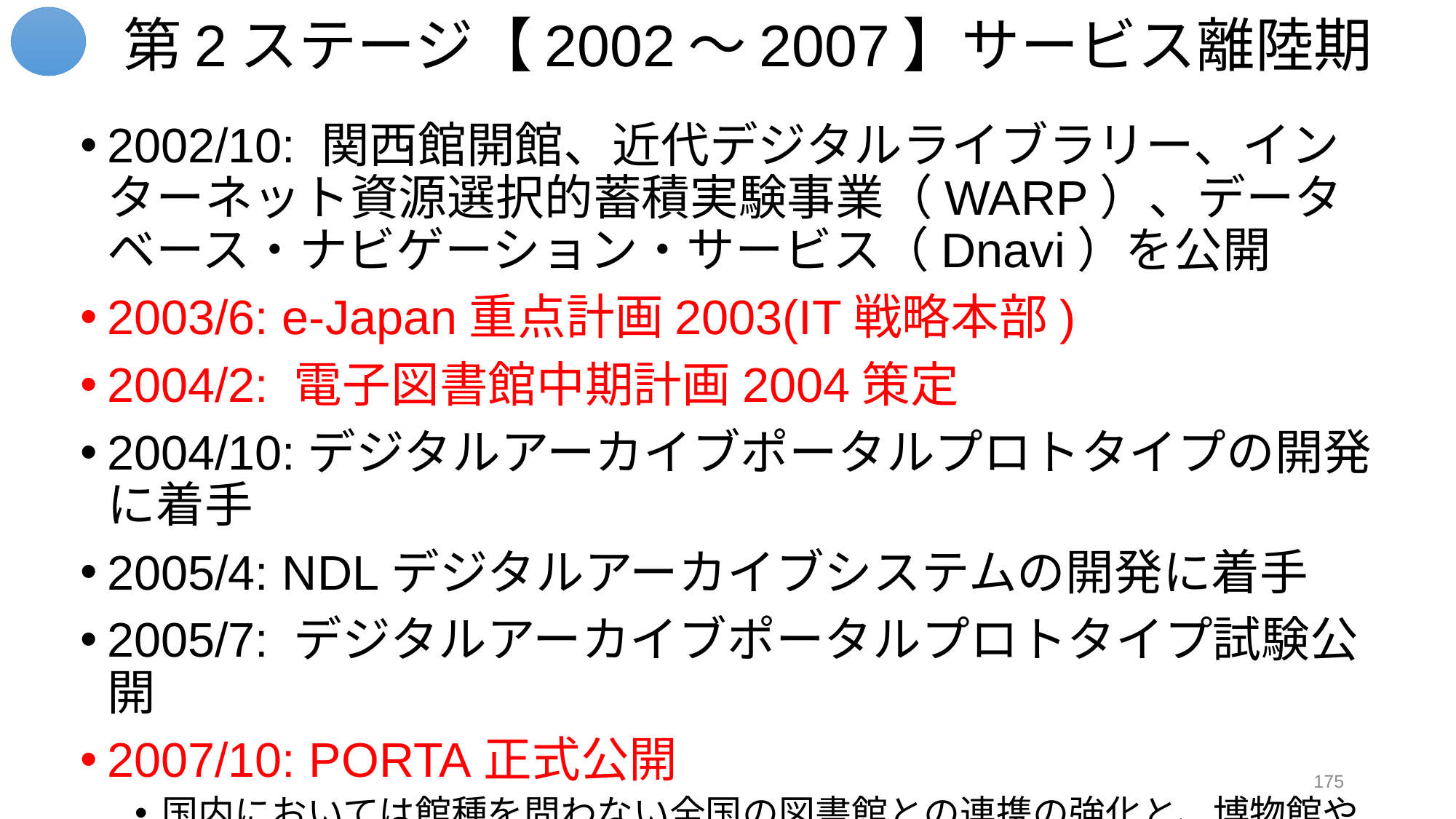

# 第2ステージ【2002～2007】サービス離陸期

2002/10: 関西館開館、近代デジタルライブラリー、インターネット資源選択的蓄積実験事業（WARP）、データベース・ナビゲーション・サービス（Dnavi）を公開
2003/6: e-Japan重点計画2003(IT戦略本部)
2004/2: 電子図書館中期計画2004策定
2004/10:デジタルアーカイブポータルプロトタイプの開発に着手
2005/4: NDLデジタルアーカイブシステムの開発に着手
2005/7: デジタルアーカイブポータルプロトタイプ試験公開
2007/10: PORTA正式公開
国内においては館種を問わない全国の図書館との連携の強化と、博物館や文書館などの文化機関との連携の強化。

175